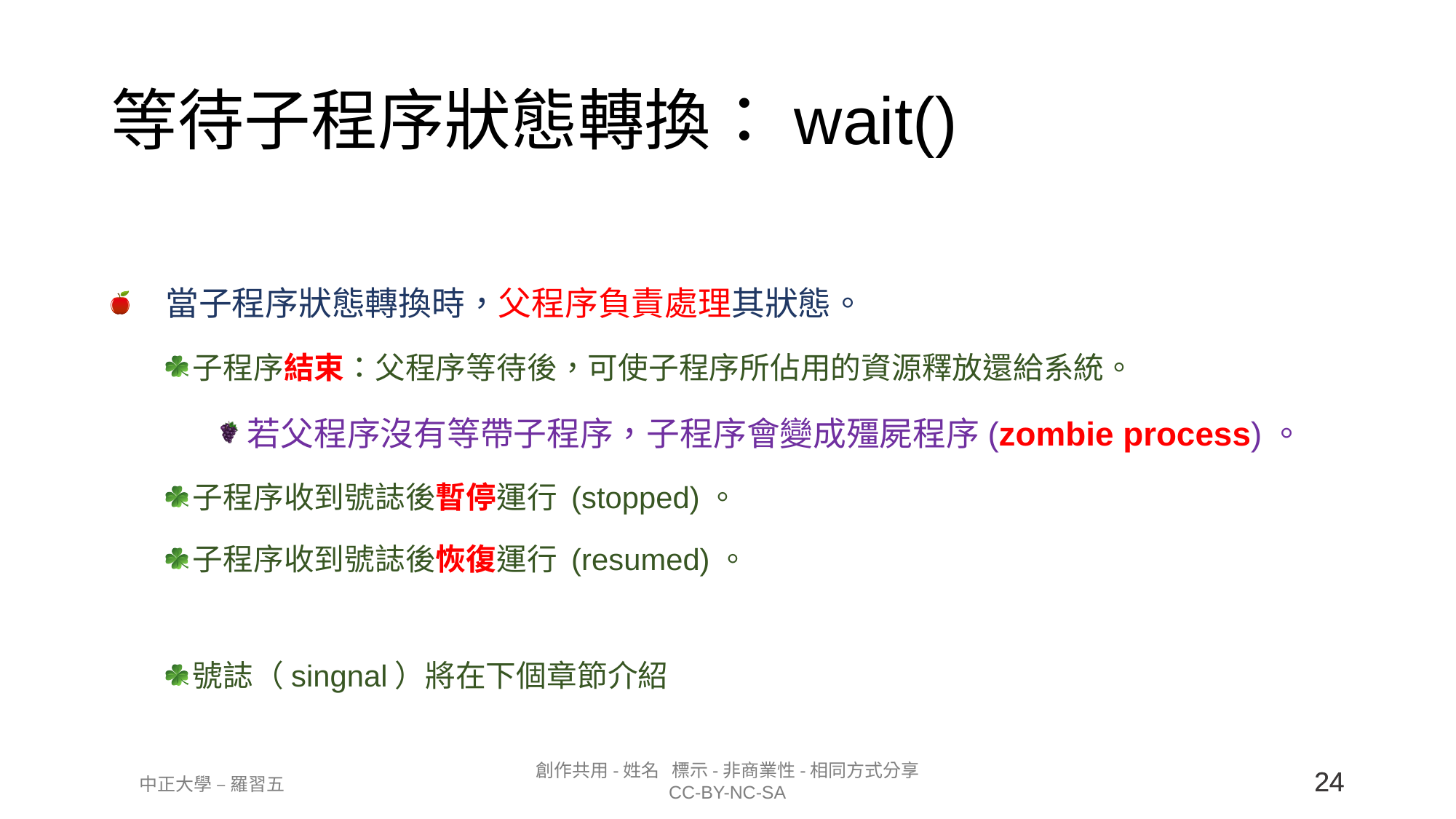

# 等待子程序狀態轉換：wait()
當子程序狀態轉換時，父程序負責處理其狀態。
子程序結束：父程序等待後，可使子程序所佔用的資源釋放還給系統。
若父程序沒有等帶子程序，子程序會變成殭屍程序(zombie process)。
子程序收到號誌後暫停運行 (stopped)。
子程序收到號誌後恢復運行 (resumed)。

號誌（singnal）將在下個章節介紹